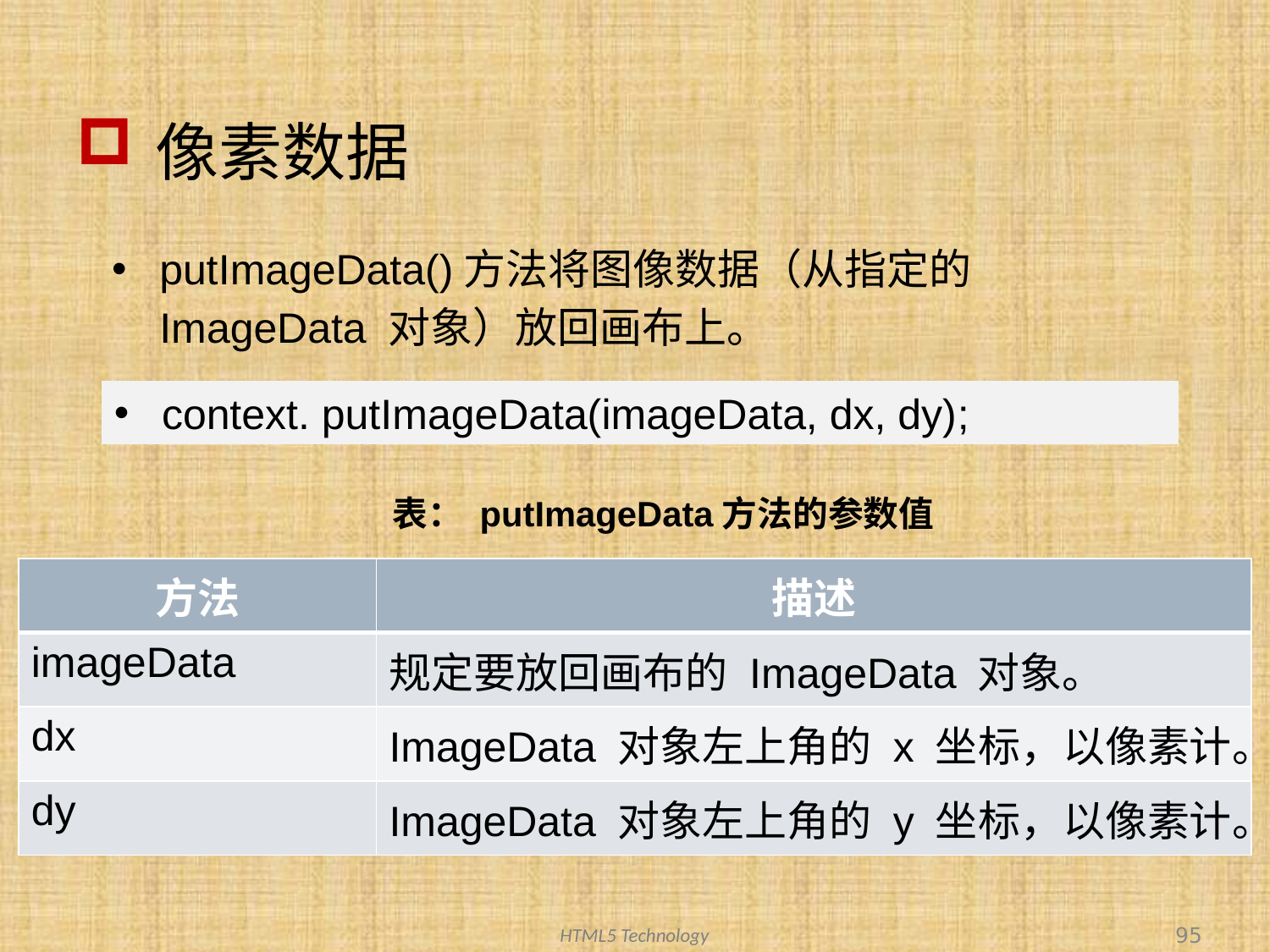

# 像素数据
putImageData()方法将图像数据（从指定的 ImageData 对象）放回画布上。
context. putImageData(imageData, dx, dy);
表： putImageData方法的参数值
| 方法 | 描述 |
| --- | --- |
| imageData | 规定要放回画布的 ImageData 对象。 |
| dx | ImageData 对象左上角的 x 坐标，以像素计。 |
| dy | ImageData 对象左上角的 y 坐标，以像素计。 |
95
HTML5 Technology